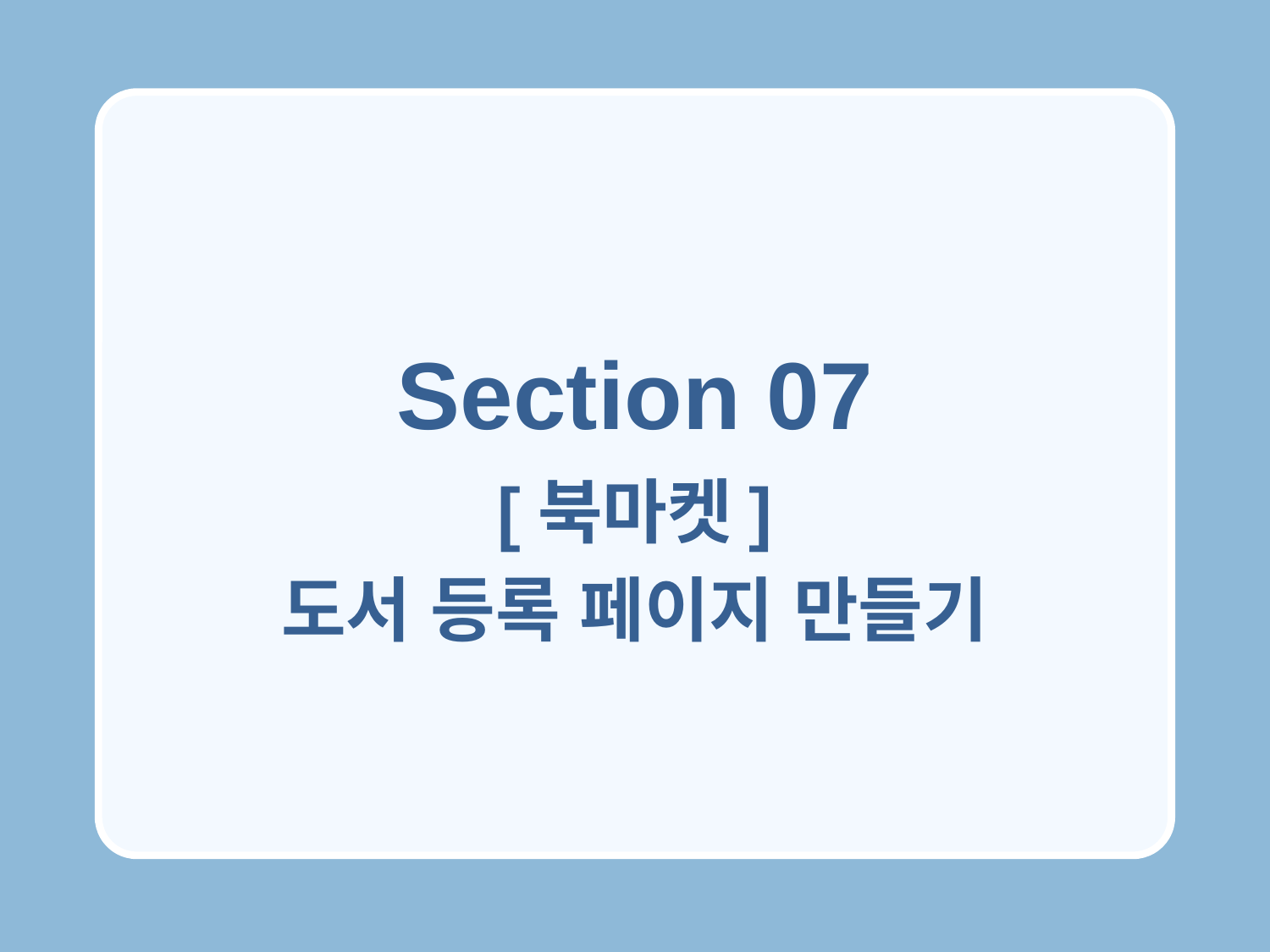

Section 07
[북마켓]
도서 등록 페이지 만들기